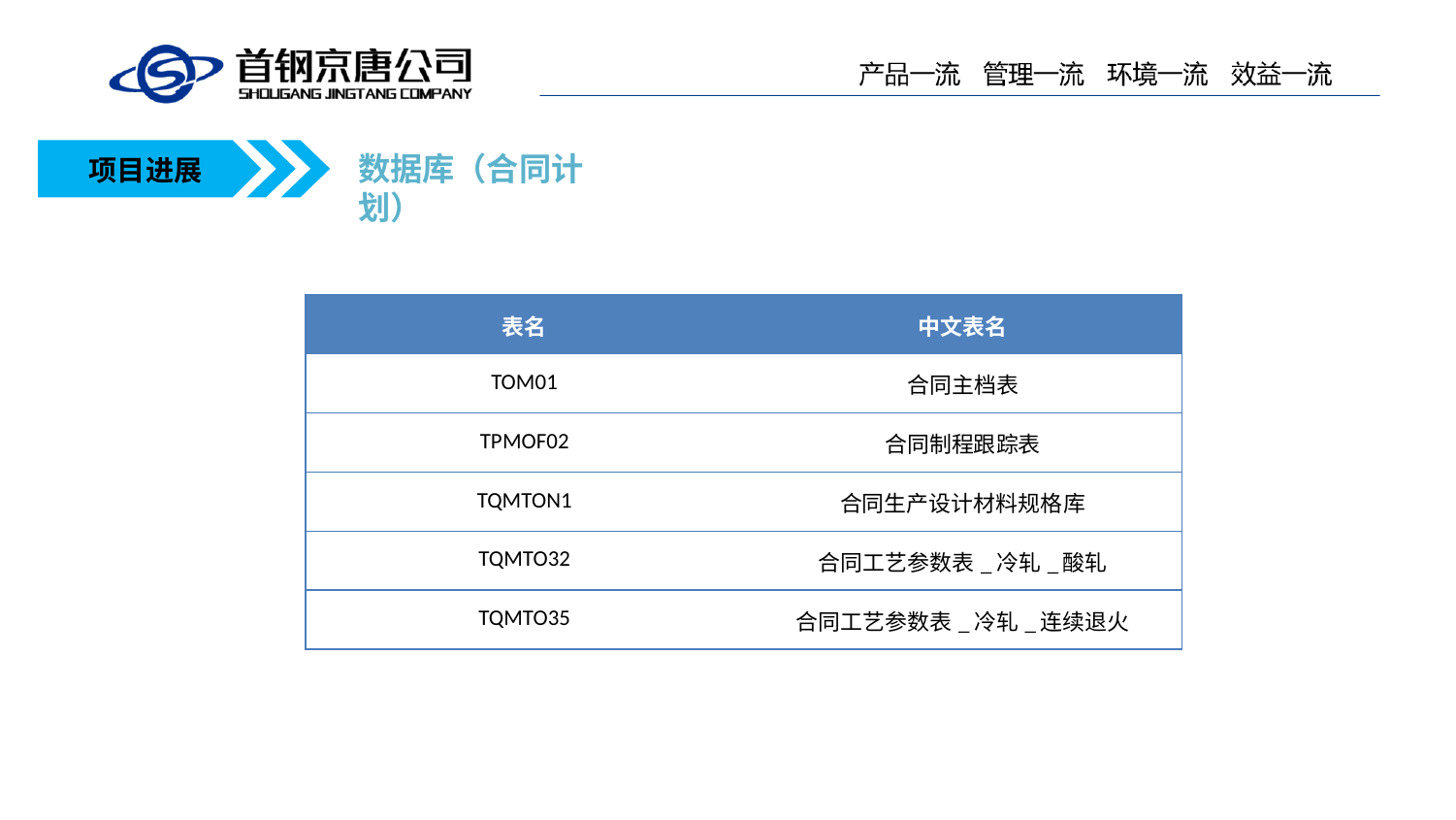

数据库（合同计划）
项目进展
| 表名 | 中文表名 |
| --- | --- |
| TOM01 | 合同主档表 |
| TPMOF02 | 合同制程跟踪表 |
| TQMTON1 | 合同生产设计材料规格库 |
| TQMTO32 | 合同工艺参数表\_冷轧\_酸轧 |
| TQMTO35 | 合同工艺参数表\_冷轧\_连续退火 |